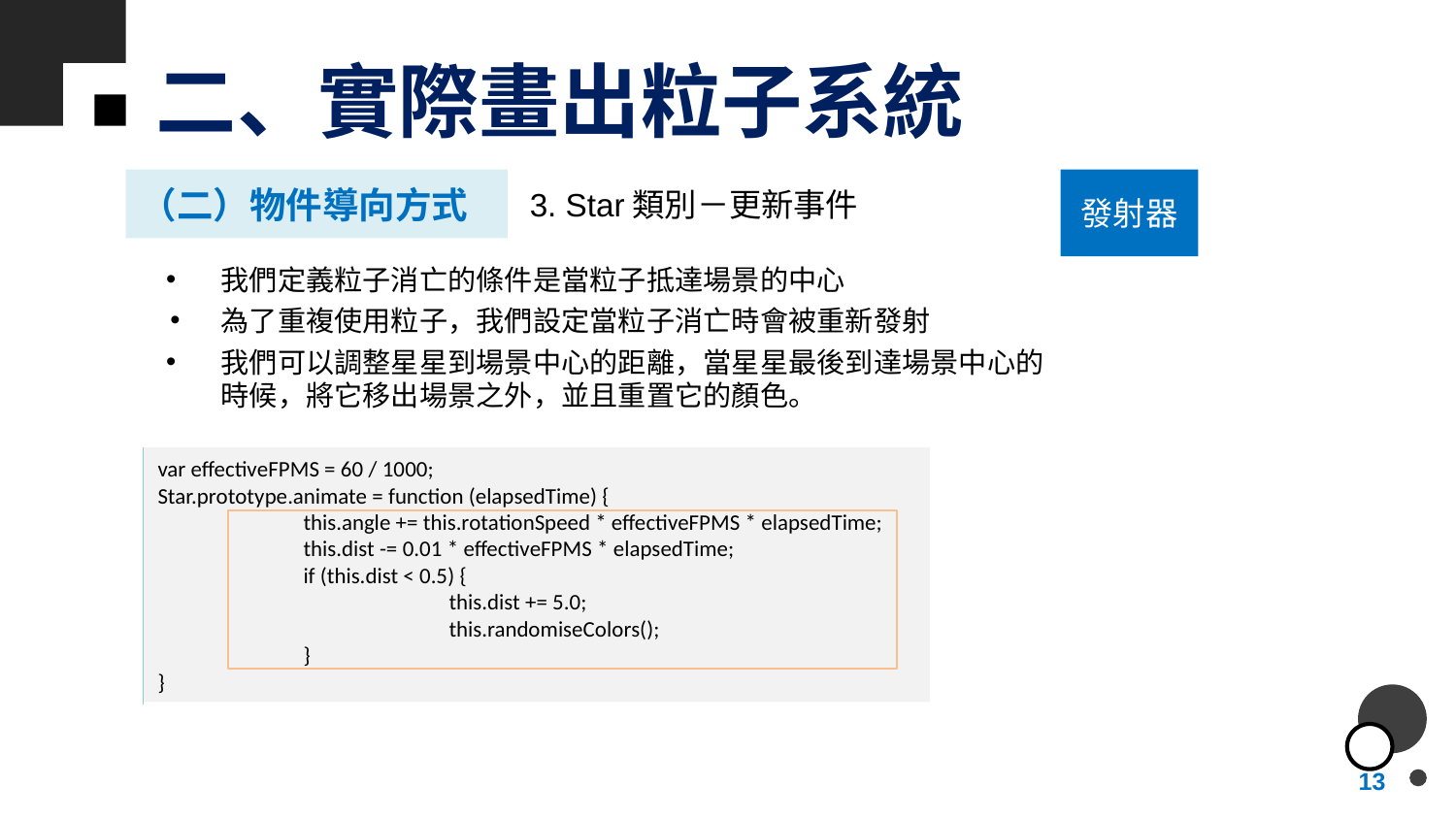

# 二、實際畫出粒子系統
（二）物件導向方式
發射器
3. Star類別－更新事件
我們定義粒子消亡的條件是當粒子抵達場景的中心
為了重複使用粒子，我們設定當粒子消亡時會被重新發射
我們可以調整星星到場景中心的距離，當星星最後到達場景中心的時候，將它移出場景之外，並且重置它的顏色。
var effectiveFPMS = 60 / 1000;
Star.prototype.animate = function (elapsedTime) {
	this.angle += this.rotationSpeed * effectiveFPMS * elapsedTime;
	this.dist -= 0.01 * effectiveFPMS * elapsedTime;
	if (this.dist < 0.5) {
		this.dist += 5.0;
		this.randomiseColors();
	}
}

13